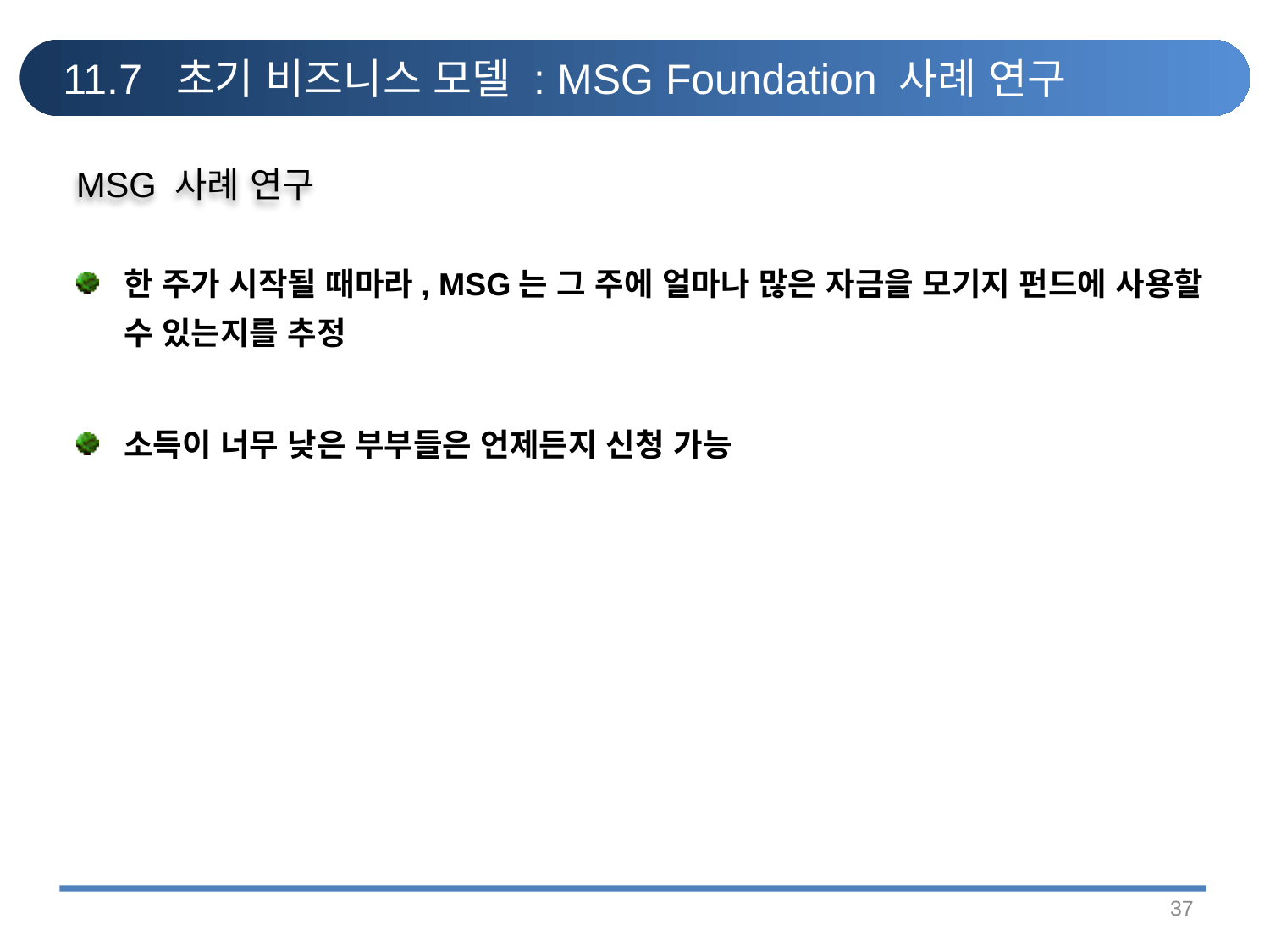

# 11.7  초기 비즈니스 모델 : MSG Foundation 사례 연구
MSG 사례 연구
한 주가 시작될 때마라, MSG는 그 주에 얼마나 많은 자금을 모기지 펀드에 사용할 수 있는지를 추정

소득이 너무 낮은 부부들은 언제든지 신청 가능

37